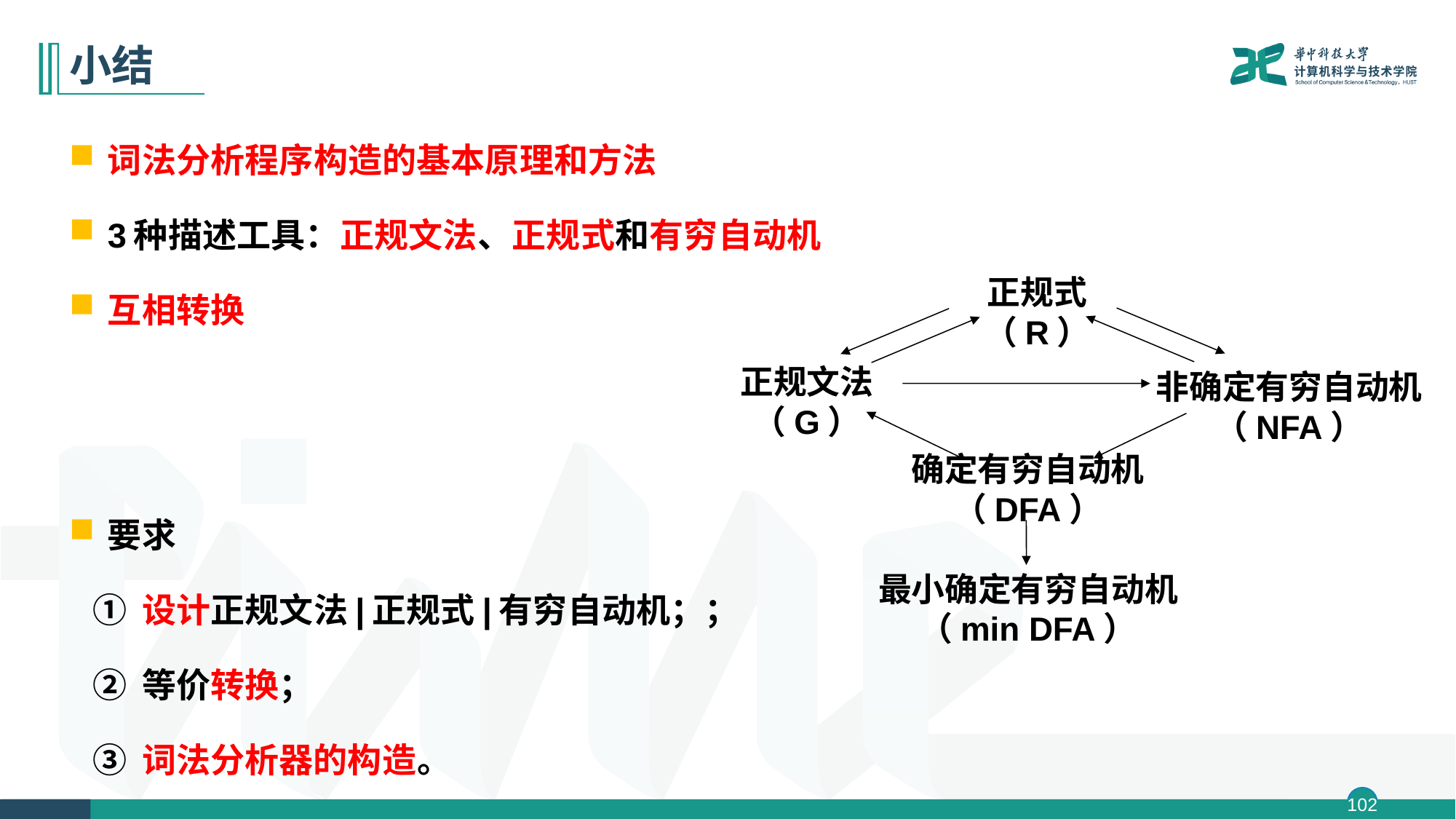

# 小结
词法分析程序构造的基本原理和方法
3种描述工具：正规文法、正规式和有穷自动机
互相转换

要求
   ① 设计正规文法|正规式|有穷自动机；；
   ② 等价转换；
   ③ 词法分析器的构造。

正规式
（R）

正规文法
（G）

非确定有穷自动机（NFA）

确定有穷自动机
（DFA）

最小确定有穷自动机
（min DFA）